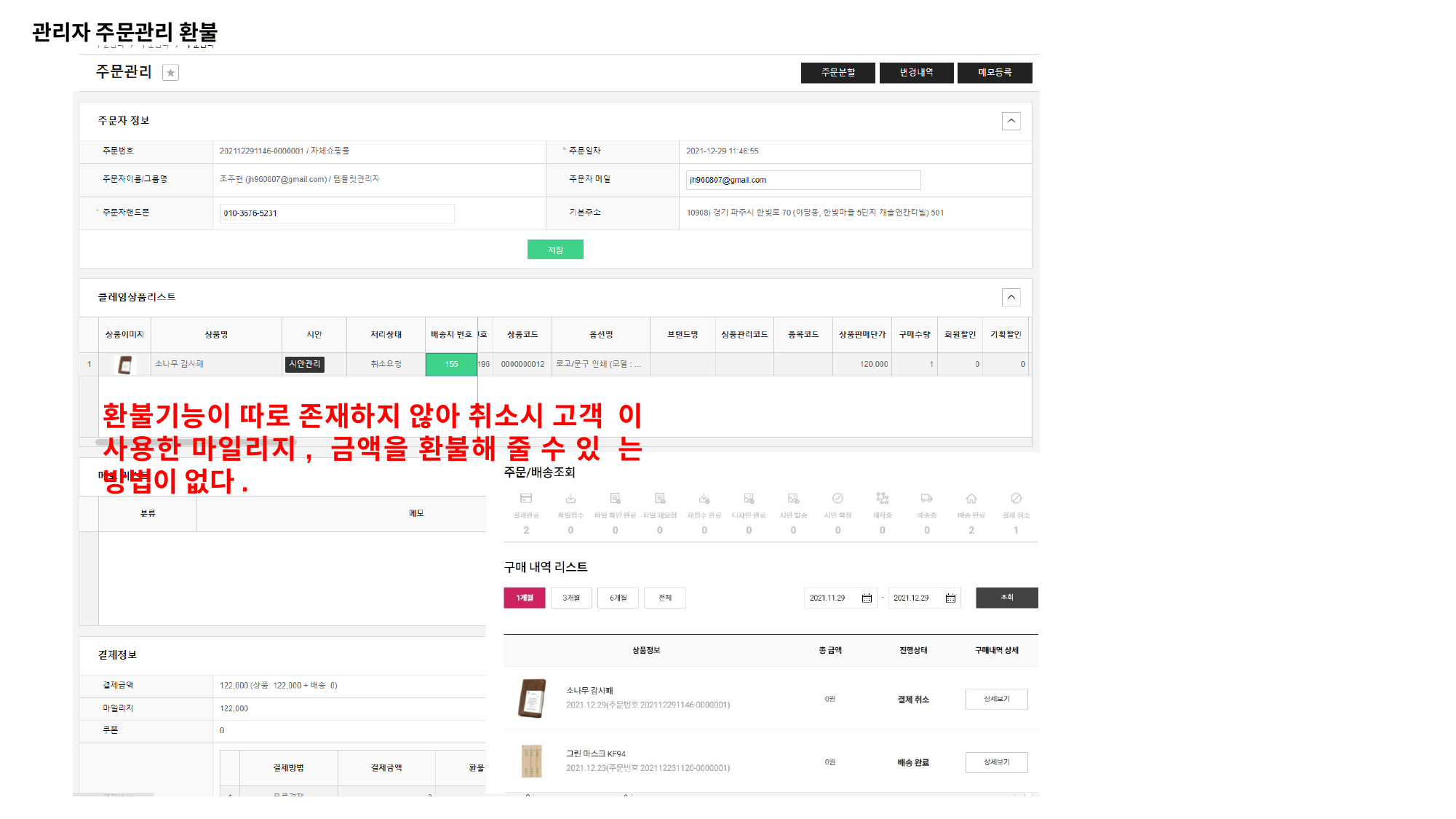

관리자 주문관리 환불

환불기능이 따로 존재하지 않아 취소시 고객  이 사용한 마일리지, 금액을 환불해 줄 수 있  는 방법이 없다.